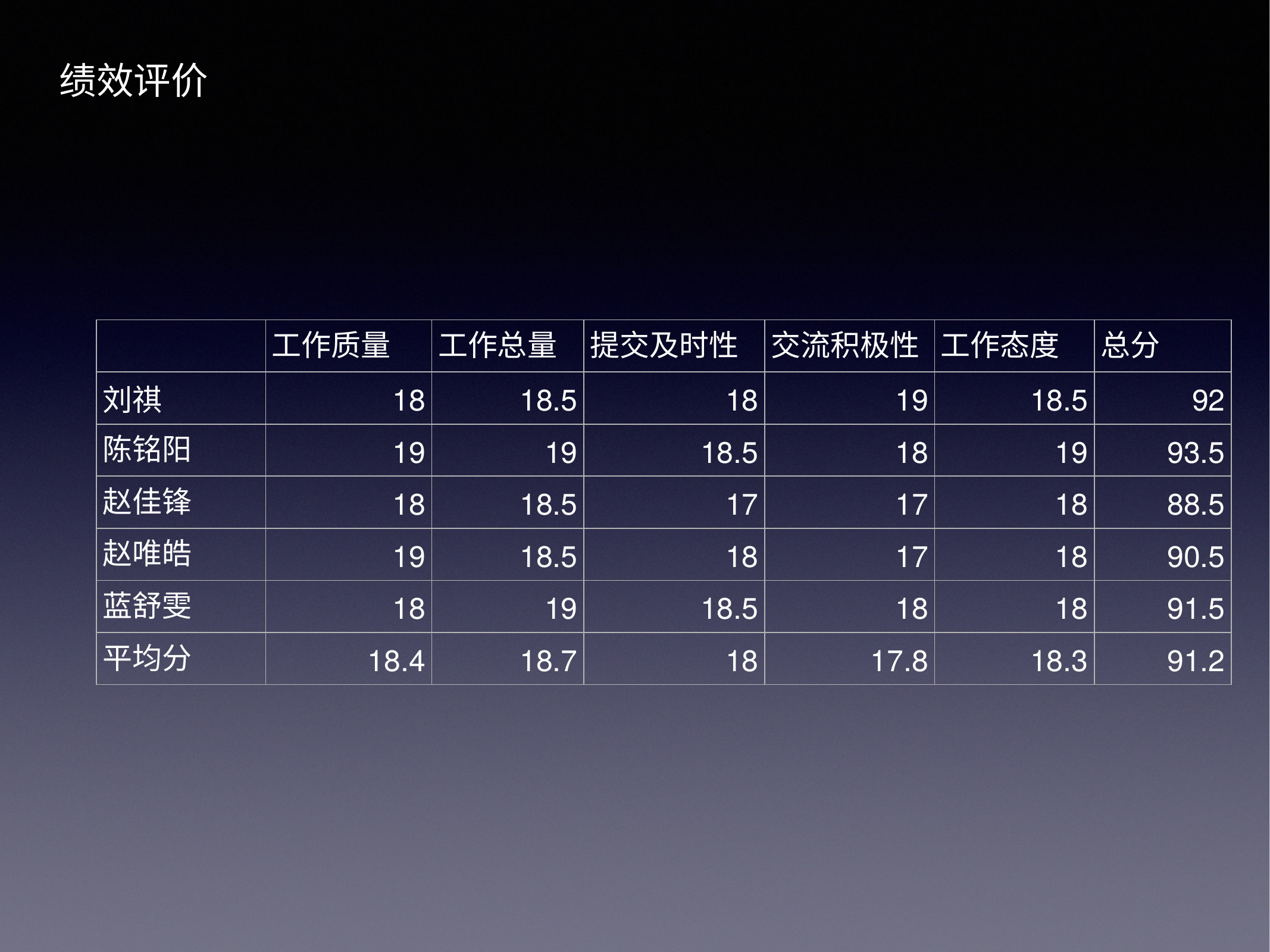

绩效评价
|  | 工作质量 | 工作总量 | 提交及时性 | 交流积极性 | 工作态度 | 总分 |
| --- | --- | --- | --- | --- | --- | --- |
| 刘祺 | 18 | 18.5 | 18 | 19 | 18.5 | 92 |
| 陈铭阳 | 19 | 19 | 18.5 | 18 | 19 | 93.5 |
| 赵佳锋 | 18 | 18.5 | 17 | 17 | 18 | 88.5 |
| 赵唯皓 | 19 | 18.5 | 18 | 17 | 18 | 90.5 |
| 蓝舒雯 | 18 | 19 | 18.5 | 18 | 18 | 91.5 |
| 平均分 | 18.4 | 18.7 | 18 | 17.8 | 18.3 | 91.2 |